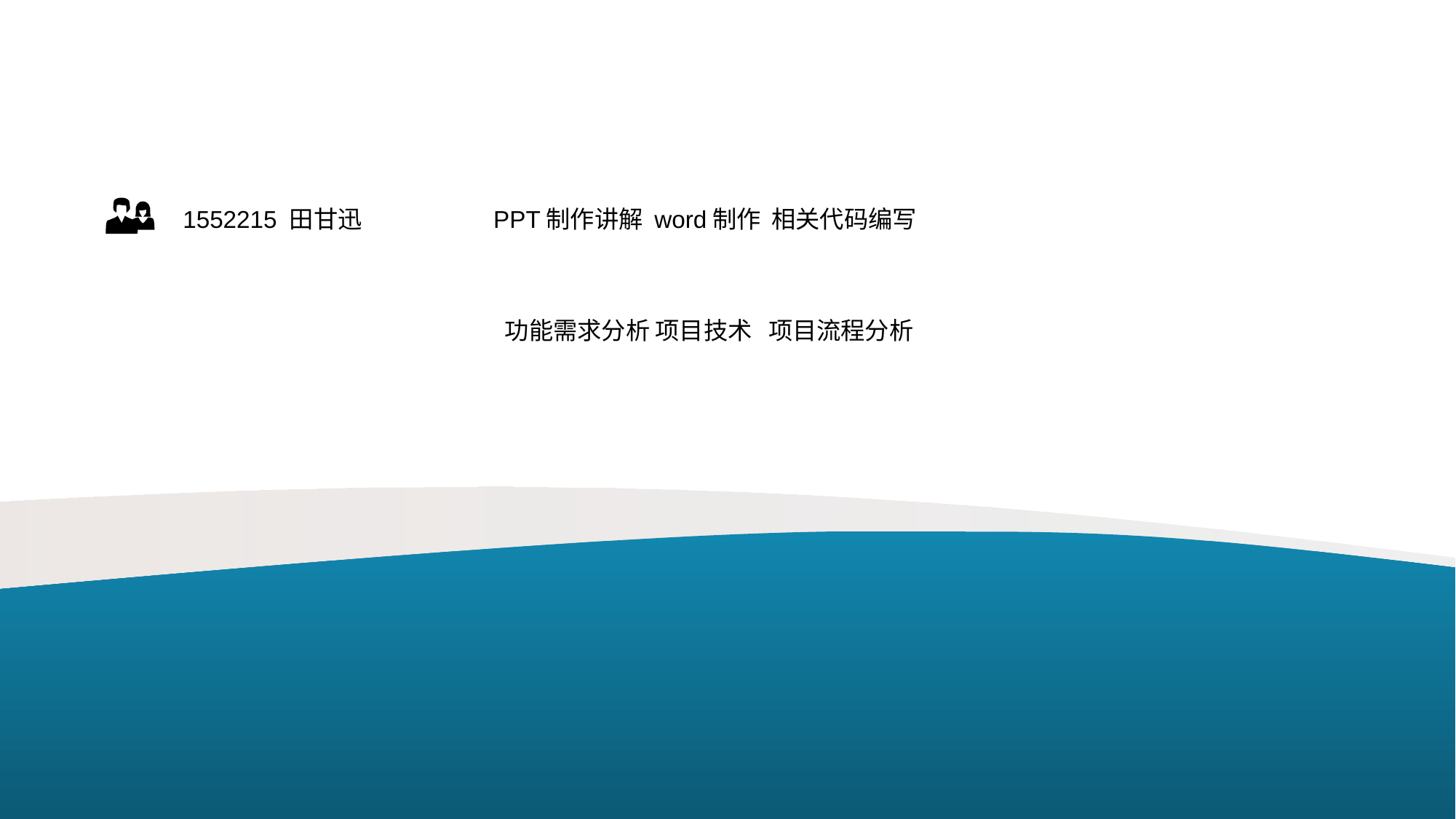

1552215 田甘迅                       PPT制作讲解 word制作  相关代码编写
                 功能需求分析 项目技术   项目流程分析